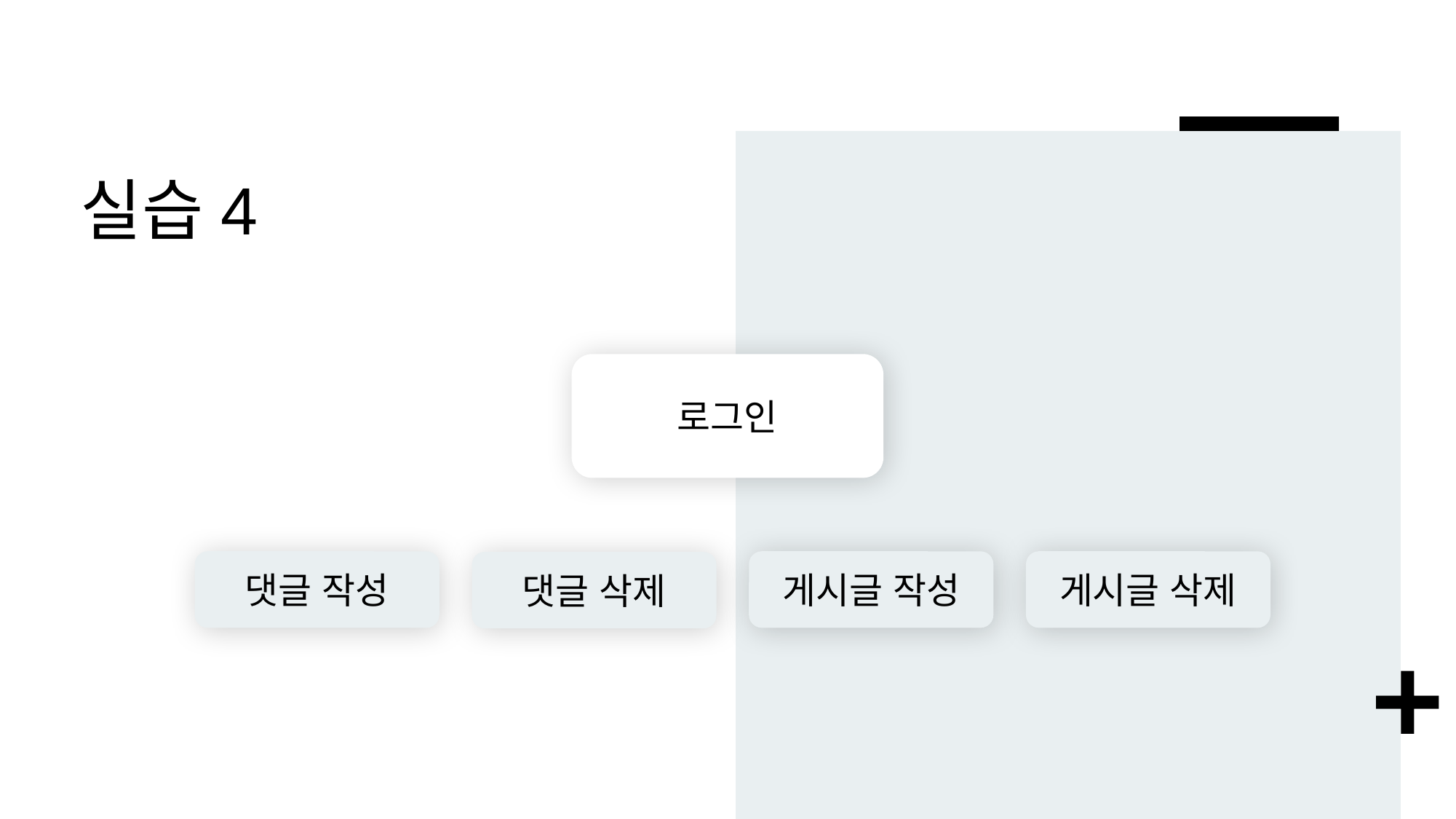

# 실습4
로그인
댓글 작성
게시글 작성
게시글 삭제
댓글 삭제